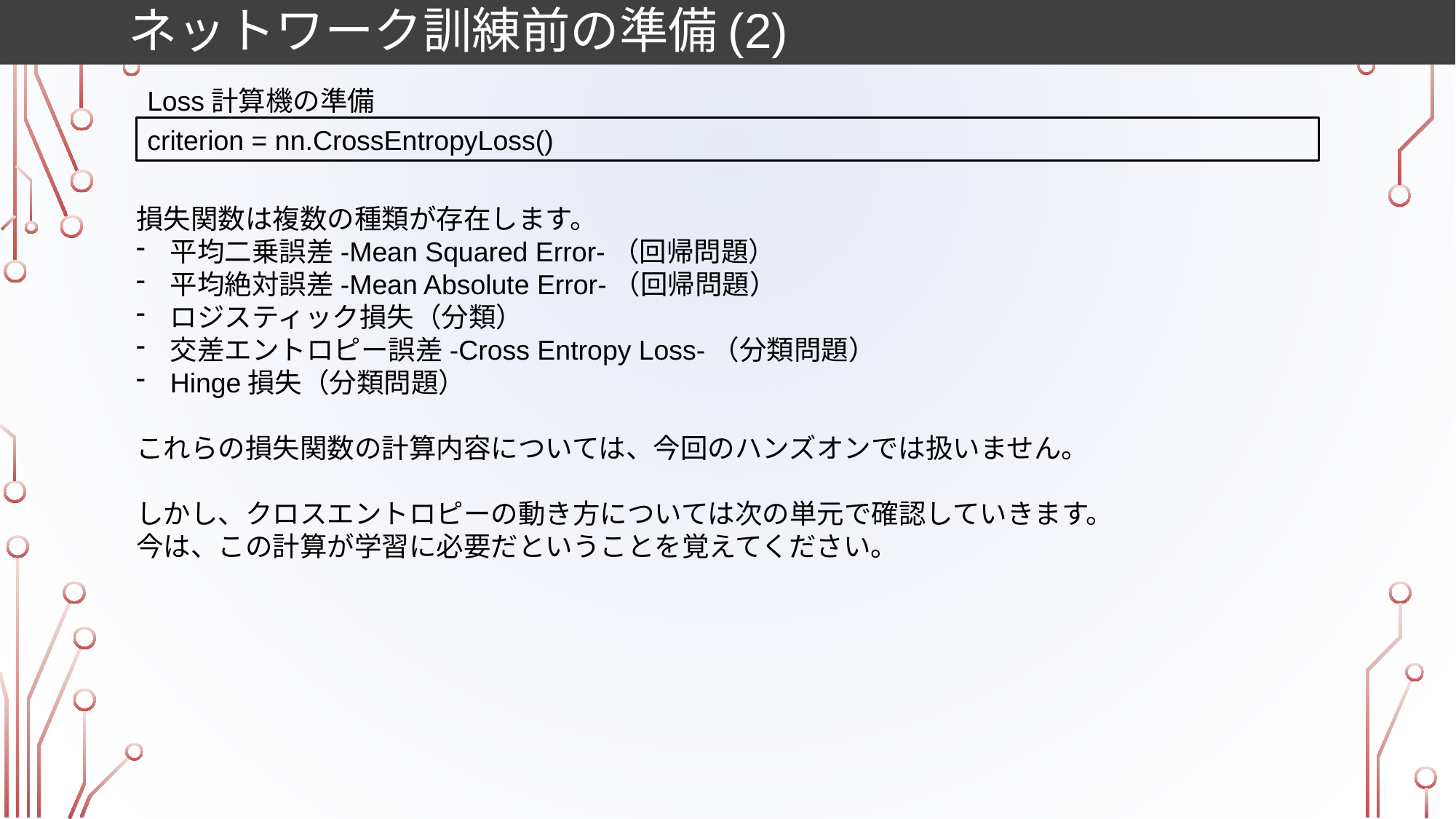

# ネットワーク訓練前の準備(2)
Loss計算機の準備
criterion = nn.CrossEntropyLoss()
損失関数は複数の種類が存在します。
平均二乗誤差-Mean Squared Error-（回帰問題）
平均絶対誤差-Mean Absolute Error-（回帰問題）
ロジスティック損失（分類）
交差エントロピー誤差-Cross Entropy Loss-（分類問題）
Hinge損失（分類問題）

これらの損失関数の計算内容については、今回のハンズオンでは扱いません。

しかし、クロスエントロピーの動き方については次の単元で確認していきます。
今は、この計算が学習に必要だということを覚えてください。